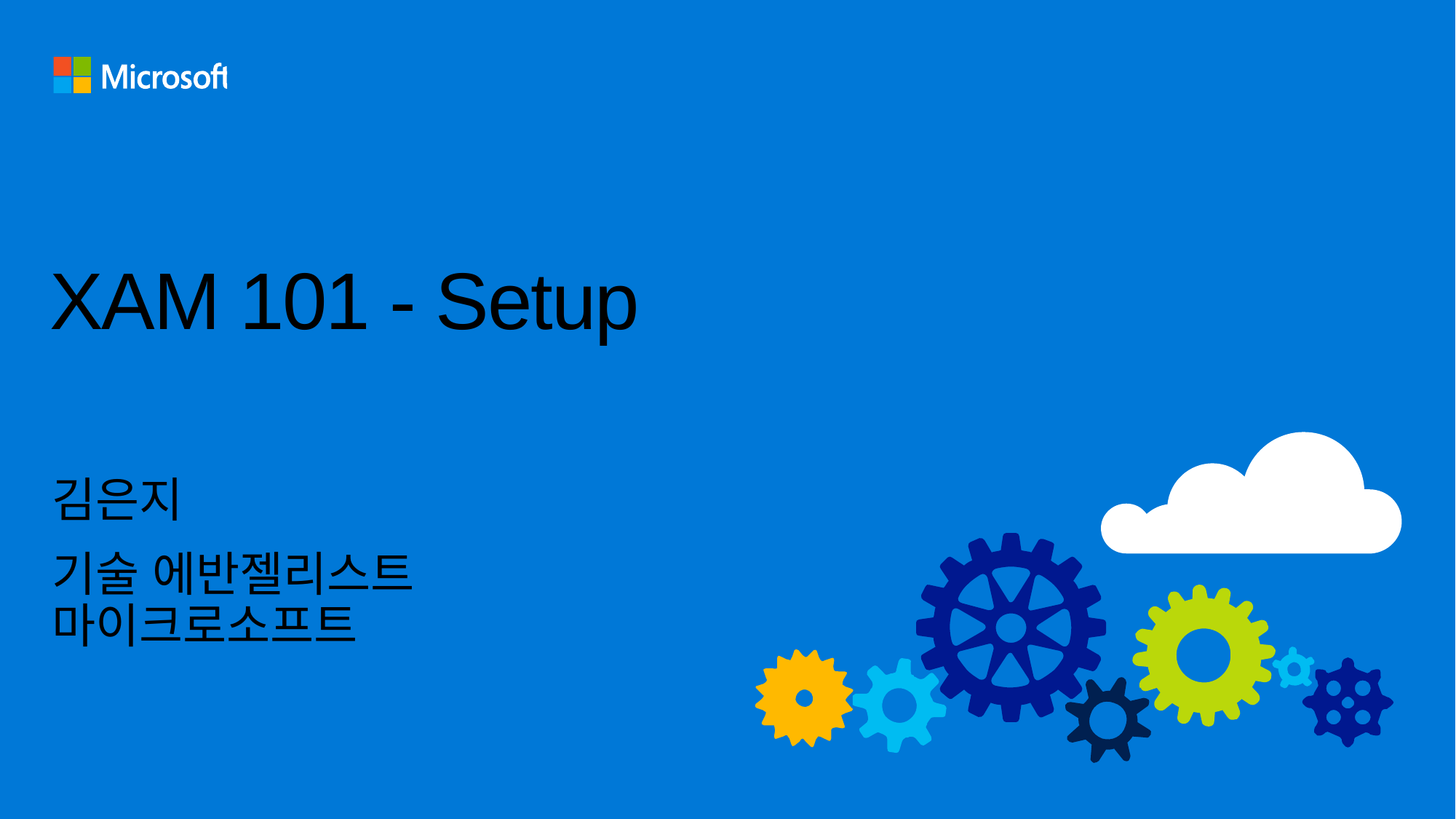

# XAM 101 - Setup
김은지

기술 에반젤리스트
마이크로소프트